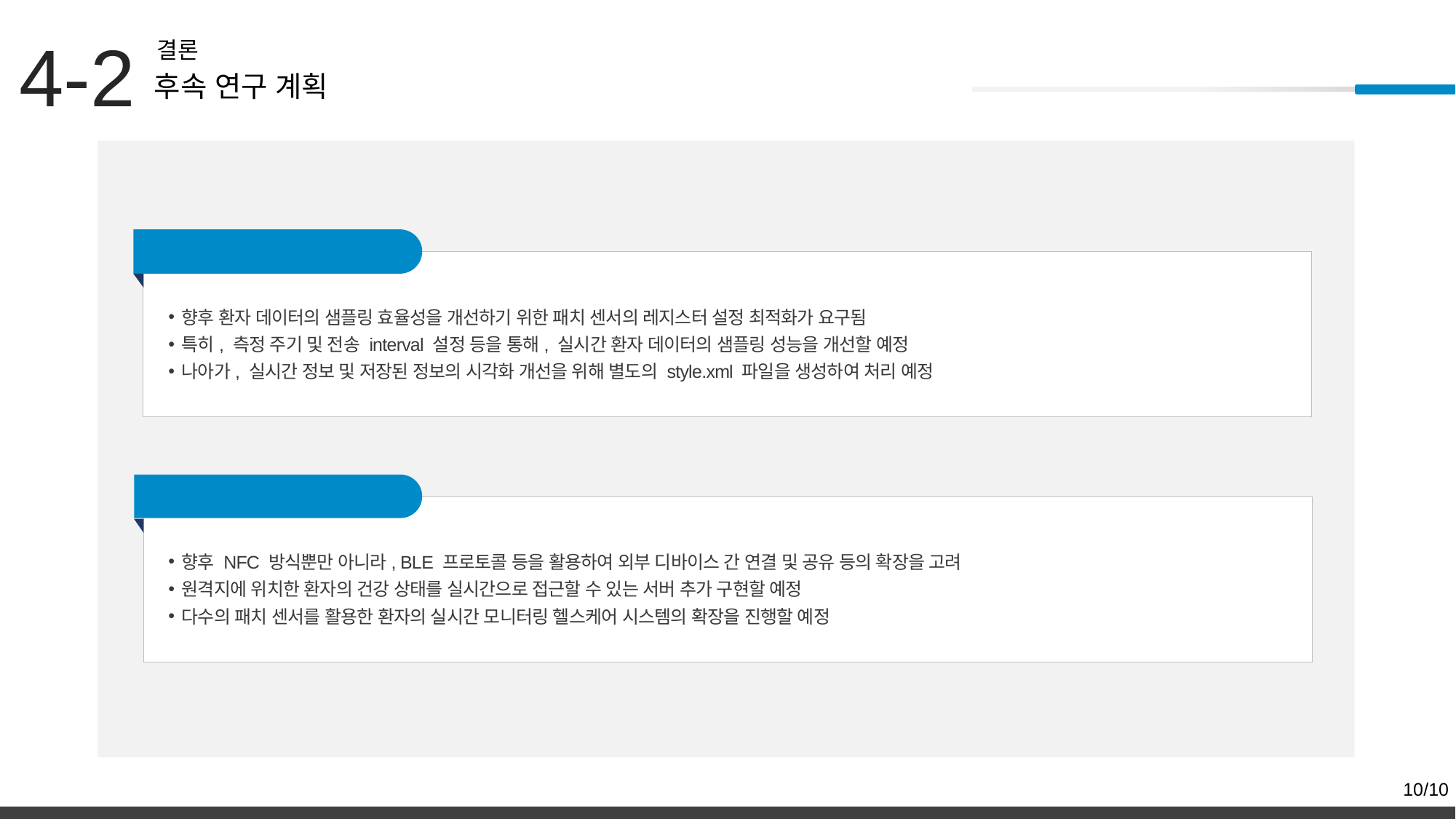

4-2
결론
후속 연구 계획

▶ 모바일 애플리케이션

향후 환자 데이터의 샘플링 효율성을 개선하기 위한 패치 센서의 레지스터 설정 최적화가 요구됨
특히, 측정 주기 및 전송 interval 설정 등을 통해, 실시간 환자 데이터의 샘플링 성능을 개선할 예정
나아가, 실시간 정보 및 저장된 정보의 시각화 개선을 위해 별도의 style.xml 파일을 생성하여 처리 예정

▶ ICT 헬스케어 시스템

향후 NFC 방식뿐만 아니라, BLE 프로토콜 등을 활용하여 외부 디바이스 간 연결 및 공유 등의 확장을 고려
원격지에 위치한 환자의 건강 상태를 실시간으로 접근할 수 있는 서버 추가 구현할 예정
다수의 패치 센서를 활용한 환자의 실시간 모니터링 헬스케어 시스템의 확장을 진행할 예정

10/10